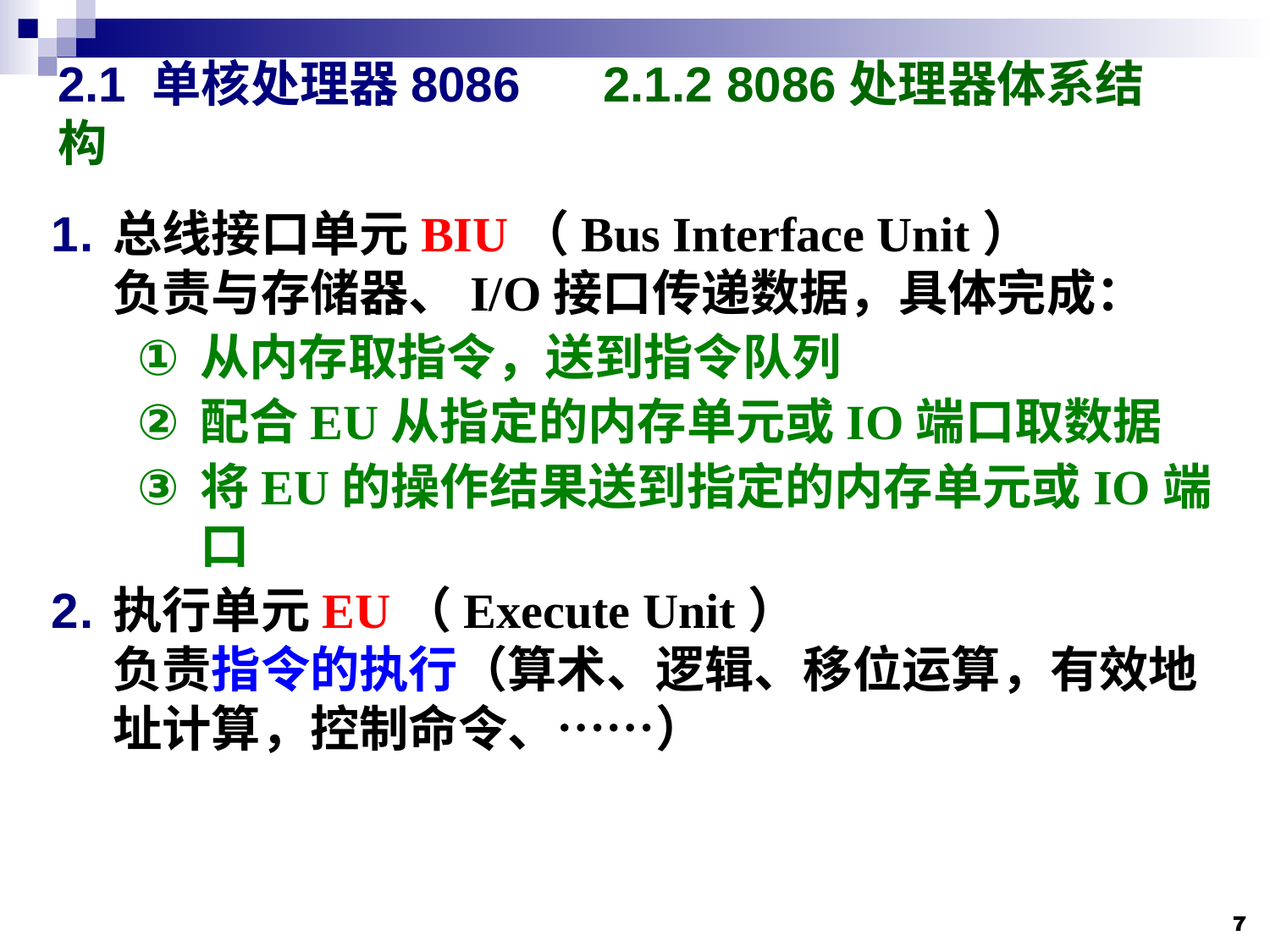

# 2.1 单核处理器8086      2.1.2 8086处理器体系结构
总线接口单元BIU（Bus Interface Unit）
负责与存储器、I/O接口传递数据，具体完成：
从内存取指令，送到指令队列
配合EU从指定的内存单元或IO端口取数据
将EU的操作结果送到指定的内存单元或IO端口
执行单元EU（Execute Unit）
负责指令的执行（算术、逻辑、移位运算，有效地址计算，控制命令、……）
7